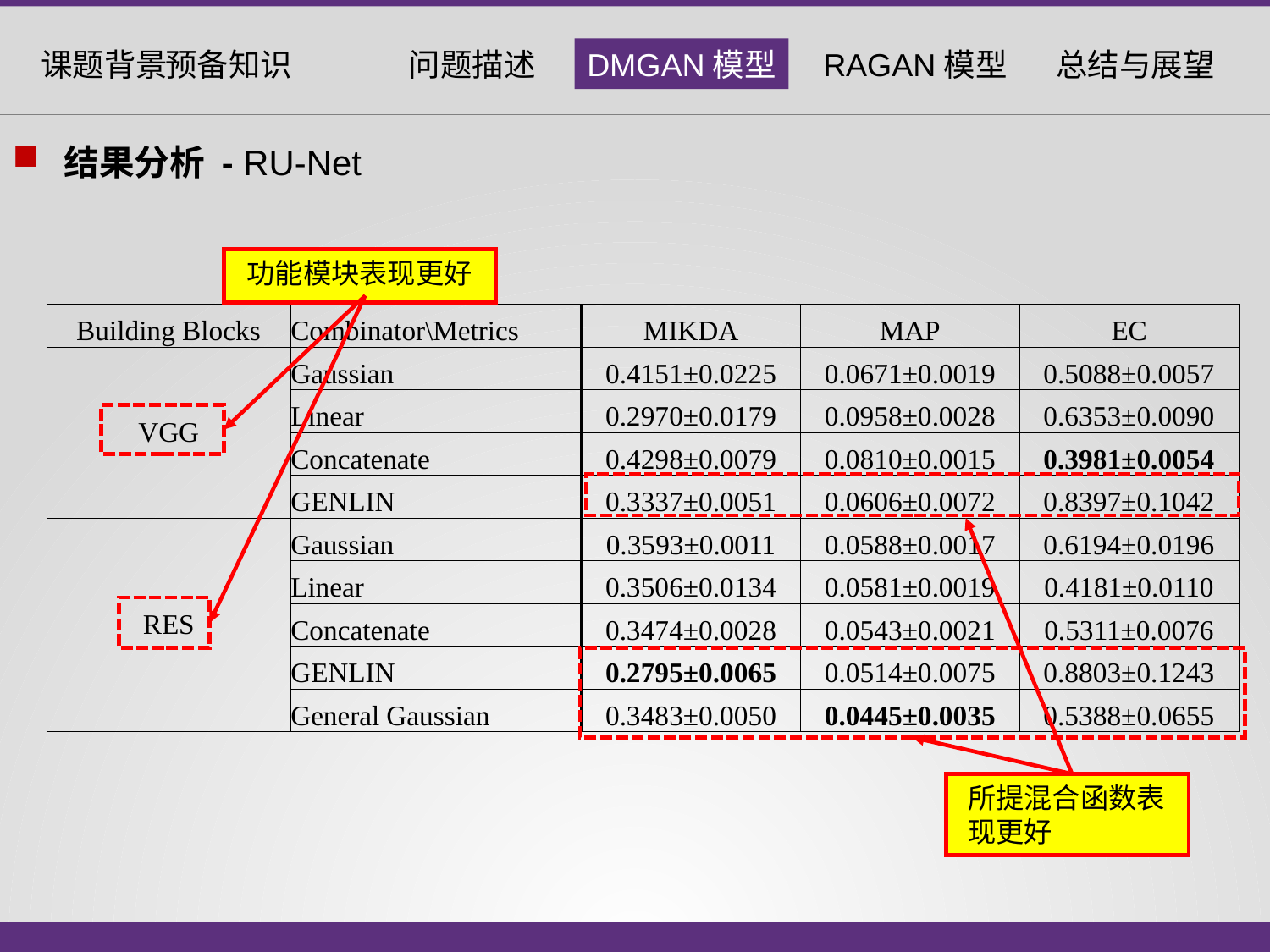

结果分析 - RU-Net

功能模块表现更好
| Building Blocks | Combinator\Metrics | MIKDA | MAP | EC |
| --- | --- | --- | --- | --- |
| VGG | Gaussian | 0.4151±0.0225 | 0.0671±0.0019 | 0.5088±0.0057 |
|  | Linear | 0.2970±0.0179 | 0.0958±0.0028 | 0.6353±0.0090 |
|  | Concatenate | 0.4298±0.0079 | 0.0810±0.0015 | 0.3981±0.0054 |
|  | GENLIN | 0.3337±0.0051 | 0.0606±0.0072 | 0.8397±0.1042 |
| RES | Gaussian | 0.3593±0.0011 | 0.0588±0.0017 | 0.6194±0.0196 |
|  | Linear | 0.3506±0.0134 | 0.0581±0.0019 | 0.4181±0.0110 |
|  | Concatenate | 0.3474±0.0028 | 0.0543±0.0021 | 0.5311±0.0076 |
|  | GENLIN | 0.2795±0.0065 | 0.0514±0.0075 | 0.8803±0.1243 |
|  | General Gaussian | 0.3483±0.0050 | 0.0445±0.0035 | 0.5388±0.0655 |

所提混合函数表现更好